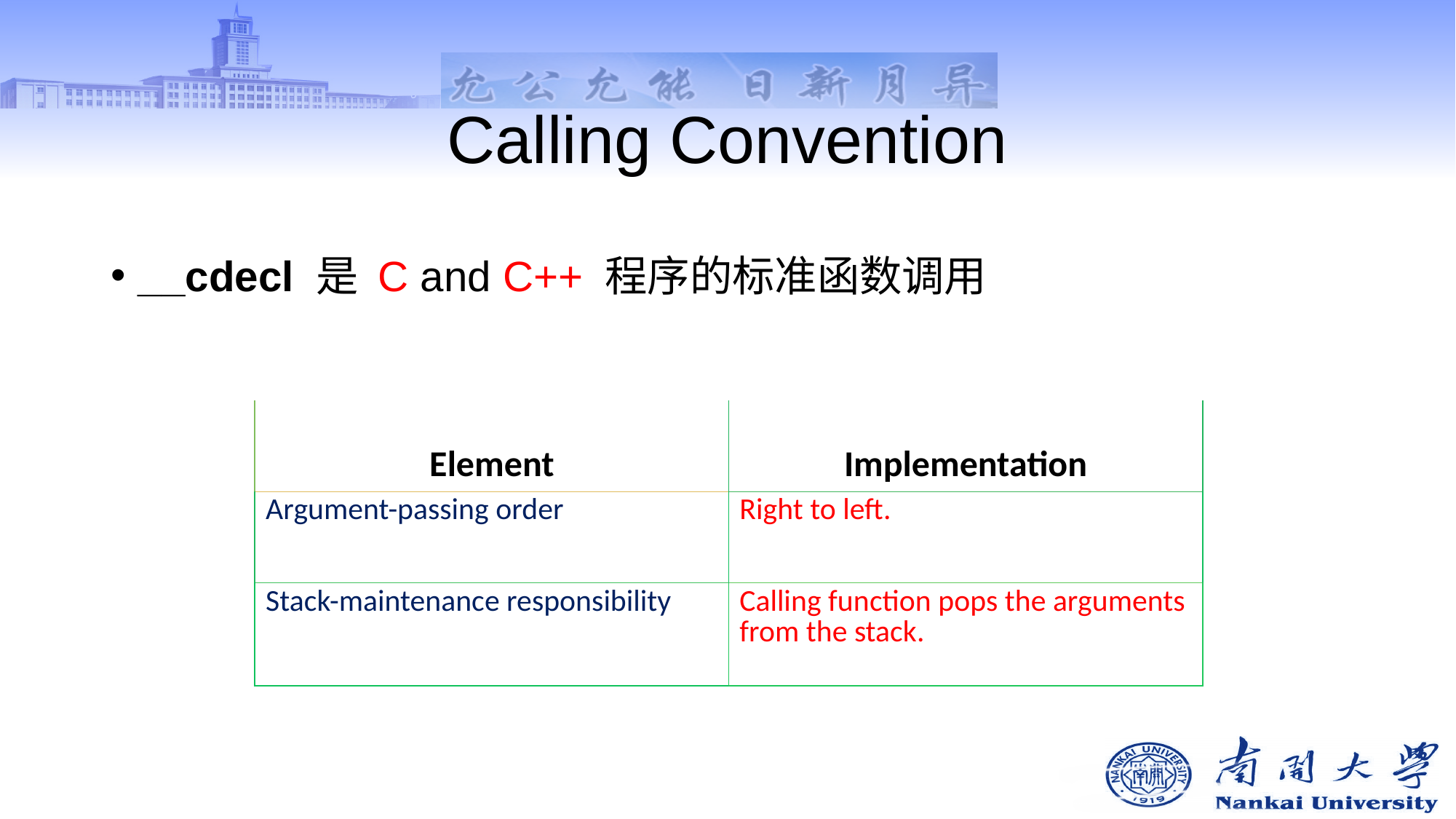

# Calling Convention
__cdecl 是 C and C++ 程序的标准函数调用

| Element | Implementation |
| --- | --- |
| Argument-passing order | Right to left. |
| Stack-maintenance responsibility | Calling function pops the arguments from the stack. |